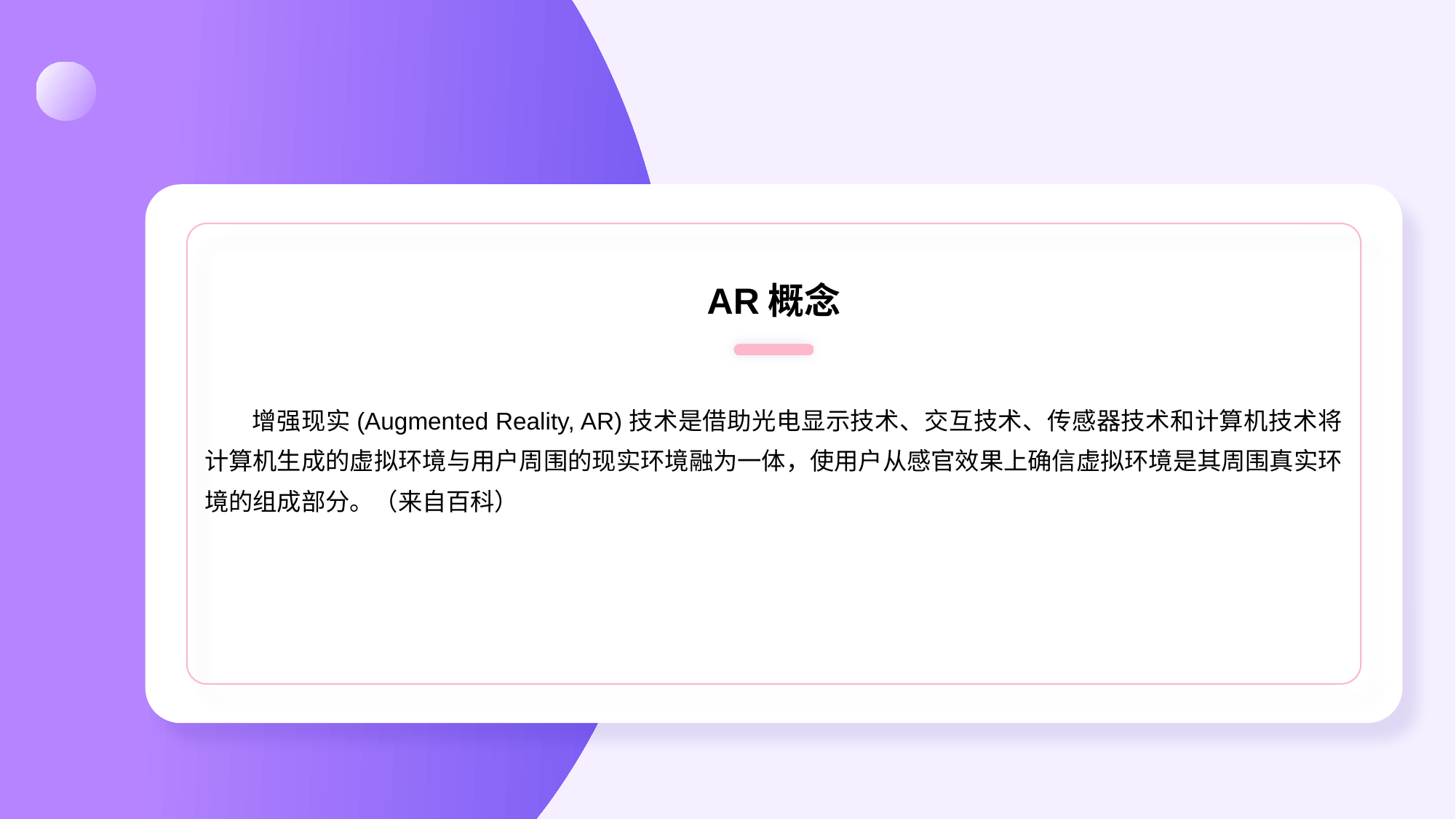

AR概念

       增强现实(Augmented Reality, AR)技术是借助光电显示技术、交互技术、传感器技术和计算机技术将计算机生成的虚拟环境与用户周围的现实环境融为一体，使用户从感官效果上确信虚拟环境是其周围真实环境的组成部分。（来自百科）